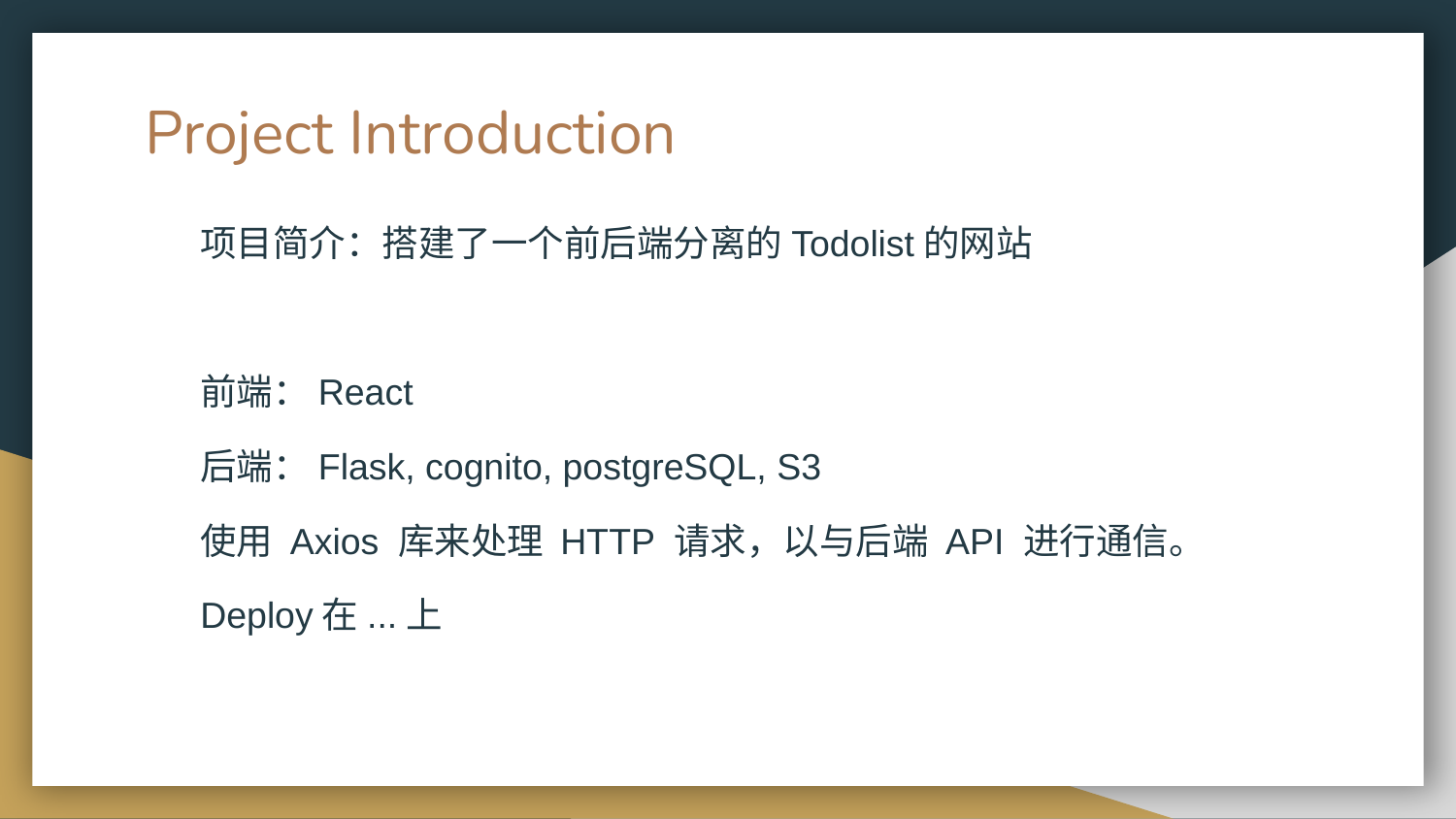

# Project Introduction
项目简介：搭建了一个前后端分离的Todolist的网站

前端：React
后端：Flask, cognito, postgreSQL, S3
使用 Axios 库来处理 HTTP 请求，以与后端 API 进行通信。
Deploy在...上
4